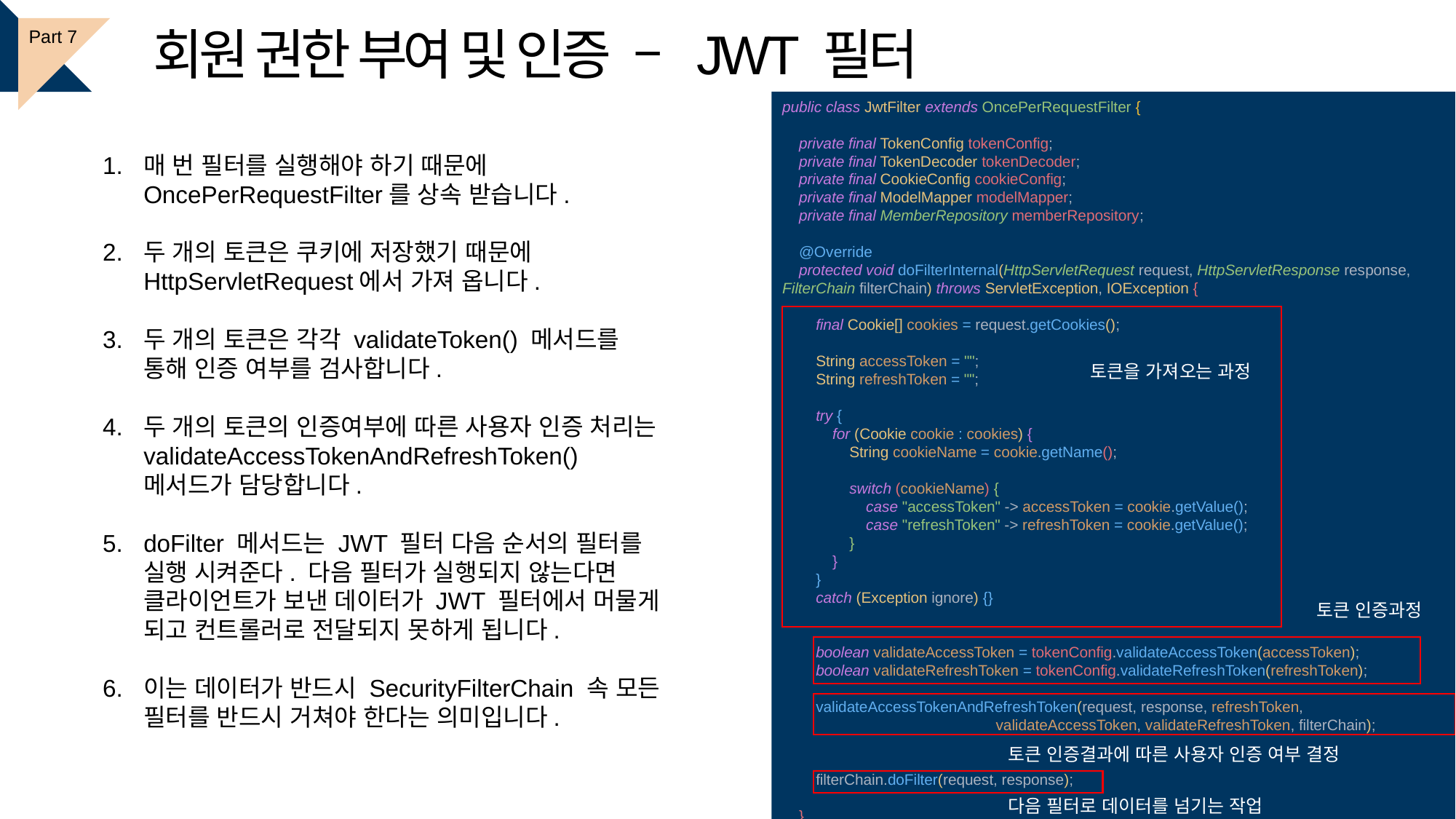

회원 권한 부여 및 인증  –  JWT 필터

Part 7

public class JwtFilter extends OncePerRequestFilter {
    private final TokenConfig tokenConfig;
    private final TokenDecoder tokenDecoder;
    private final CookieConfig cookieConfig;
    private final ModelMapper modelMapper;
    private final MemberRepository memberRepository;
    @Override
    protected void doFilterInternal(HttpServletRequest request, HttpServletResponse response, FilterChain filterChain) throws ServletException, IOException {
        final Cookie[] cookies = request.getCookies();
        String accessToken = "";
        String refreshToken = "";
        try {
            for (Cookie cookie : cookies) {
                String cookieName = cookie.getName();
                switch (cookieName) {
                    case "accessToken" -> accessToken = cookie.getValue();
                    case "refreshToken" -> refreshToken = cookie.getValue();
                }
            }
        }
        catch (Exception ignore) {}
        boolean validateAccessToken = tokenConfig.validateAccessToken(accessToken);
        boolean validateRefreshToken = tokenConfig.validateRefreshToken(refreshToken);
        validateAccessTokenAndRefreshToken(request, response, refreshToken,
                                                   validateAccessToken, validateRefreshToken, filterChain);
        filterChain.doFilter(request, response);
    }
매 번 필터를 실행해야 하기 때문에 OncePerRequestFilter를 상속 받습니다.

두 개의 토큰은 쿠키에 저장했기 때문에 HttpServletRequest에서 가져 옵니다.

두 개의 토큰은 각각 validateToken() 메서드를 통해 인증 여부를 검사합니다.

두 개의 토큰의 인증여부에 따른 사용자 인증 처리는 validateAccessTokenAndRefreshToken()메서드가 담당합니다.

doFilter 메서드는 JWT 필터 다음 순서의 필터를 실행 시켜준다. 다음 필터가 실행되지 않는다면 클라이언트가 보낸 데이터가 JWT 필터에서 머물게 되고 컨트롤러로 전달되지 못하게 됩니다.

이는 데이터가 반드시 SecurityFilterChain 속 모든 필터를 반드시 거쳐야 한다는 의미입니다.

토큰을 가져오는 과정

토큰 인증과정

토큰 인증결과에 따른 사용자 인증 여부 결정

다음 필터로 데이터를 넘기는 작업